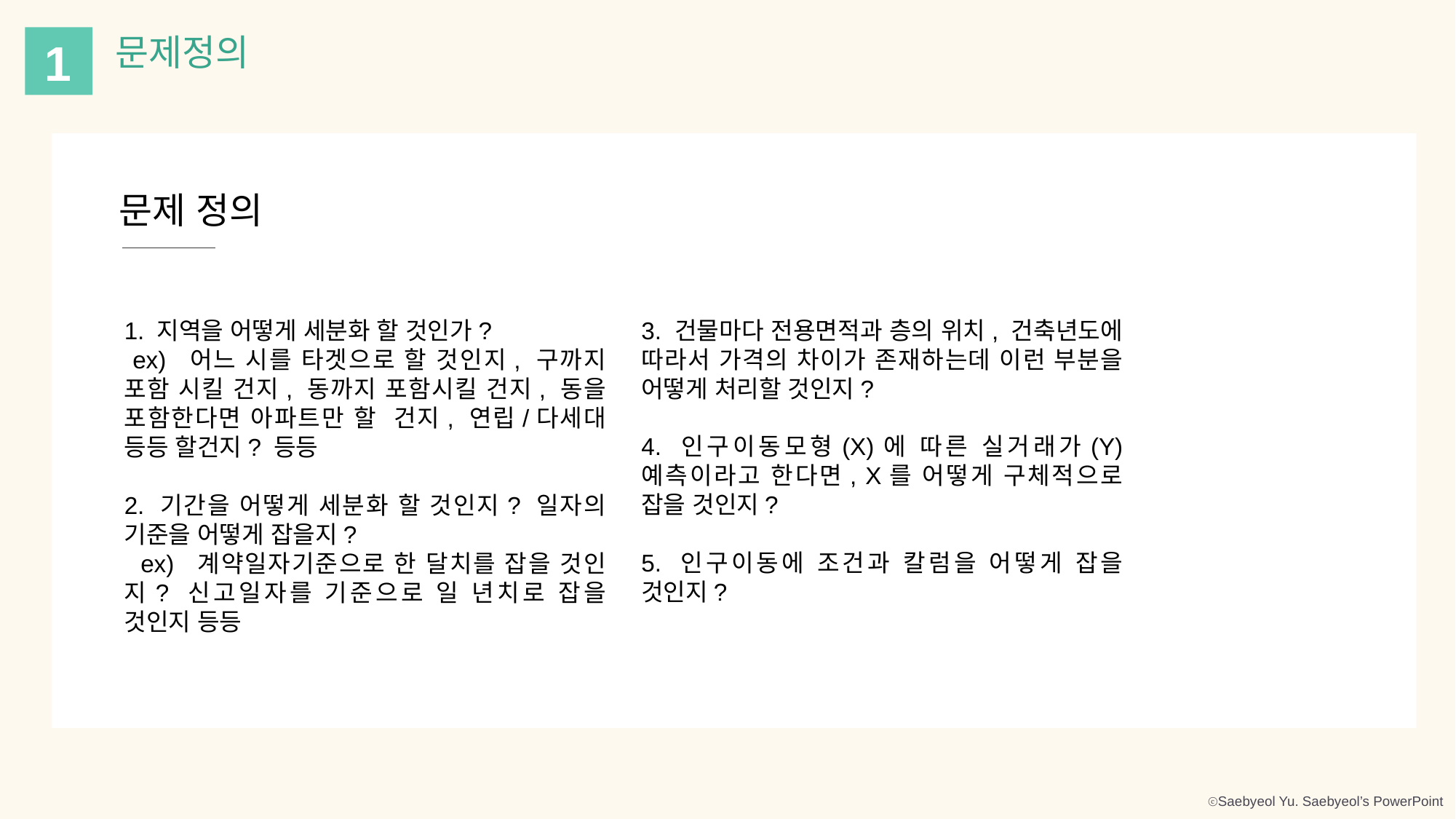

문제정의

1

문제 정의
3. 건물마다 전용면적과 층의 위치, 건축년도에 따라서 가격의 차이가 존재하는데 이런 부분을 어떻게 처리할 것인지?

4. 인구이동모형(X)에 따른 실거래가(Y) 예측이라고 한다면, X를 어떻게 구체적으로 잡을 것인지?

5. 인구이동에 조건과 칼럼을 어떻게 잡을 것인지?

1. 지역을 어떻게 세분화 할 것인가?
 ex)  어느 시를 타겟으로 할 것인지, 구까지 포함 시킬 건지, 동까지 포함시킬 건지, 동을 포함한다면 아파트만 할  건지, 연립/다세대 등등 할건지? 등등

2. 기간을 어떻게 세분화 할 것인지? 일자의 기준을 어떻게 잡을지?
  ex)  계약일자기준으로 한 달치를 잡을 것인지? 신고일자를 기준으로 일 년치로 잡을 것인지 등등